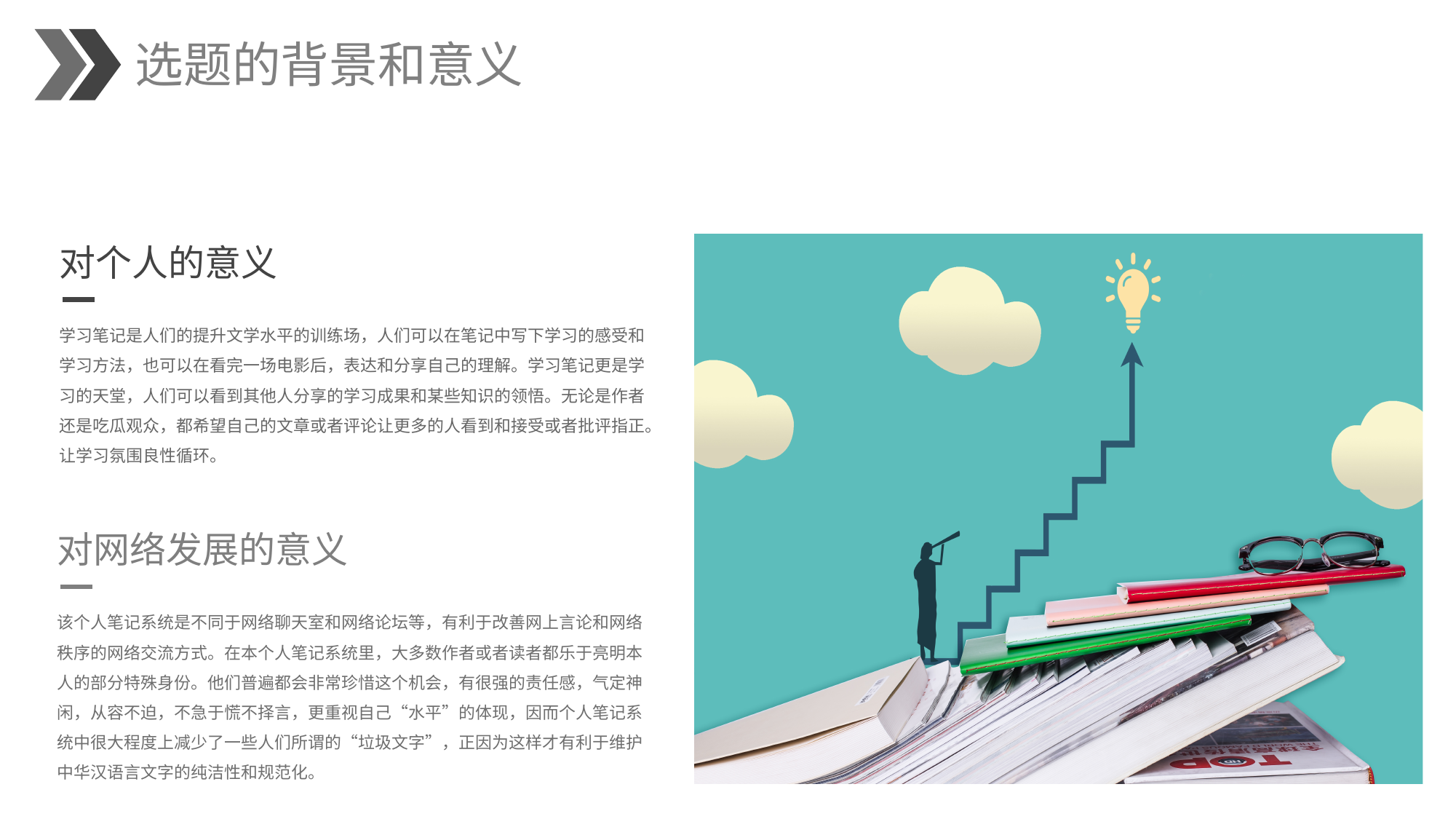

选题的背景和意义
对个人的意义

学习笔记是人们的提升文学水平的训练场，人们可以在笔记中写下学习的感受和学习方法，也可以在看完一场电影后，表达和分享自己的理解。学习笔记更是学习的天堂，人们可以看到其他人分享的学习成果和某些知识的领悟。无论是作者还是吃瓜观众，都希望自己的文章或者评论让更多的人看到和接受或者批评指正。让学习氛围良性循环。
对网络发展的意义
该个人笔记系统是不同于网络聊天室和网络论坛等，有利于改善网上言论和网络秩序的网络交流方式。在本个人笔记系统里，大多数作者或者读者都乐于亮明本人的部分特殊身份。他们普遍都会非常珍惜这个机会，有很强的责任感，气定神闲，从容不迫，不急于慌不择言，更重视自己“水平”的体现，因而个人笔记系统中很大程度上减少了一些人们所谓的“垃圾文字”，正因为这样才有利于维护中华汉语言文字的纯洁性和规范化。